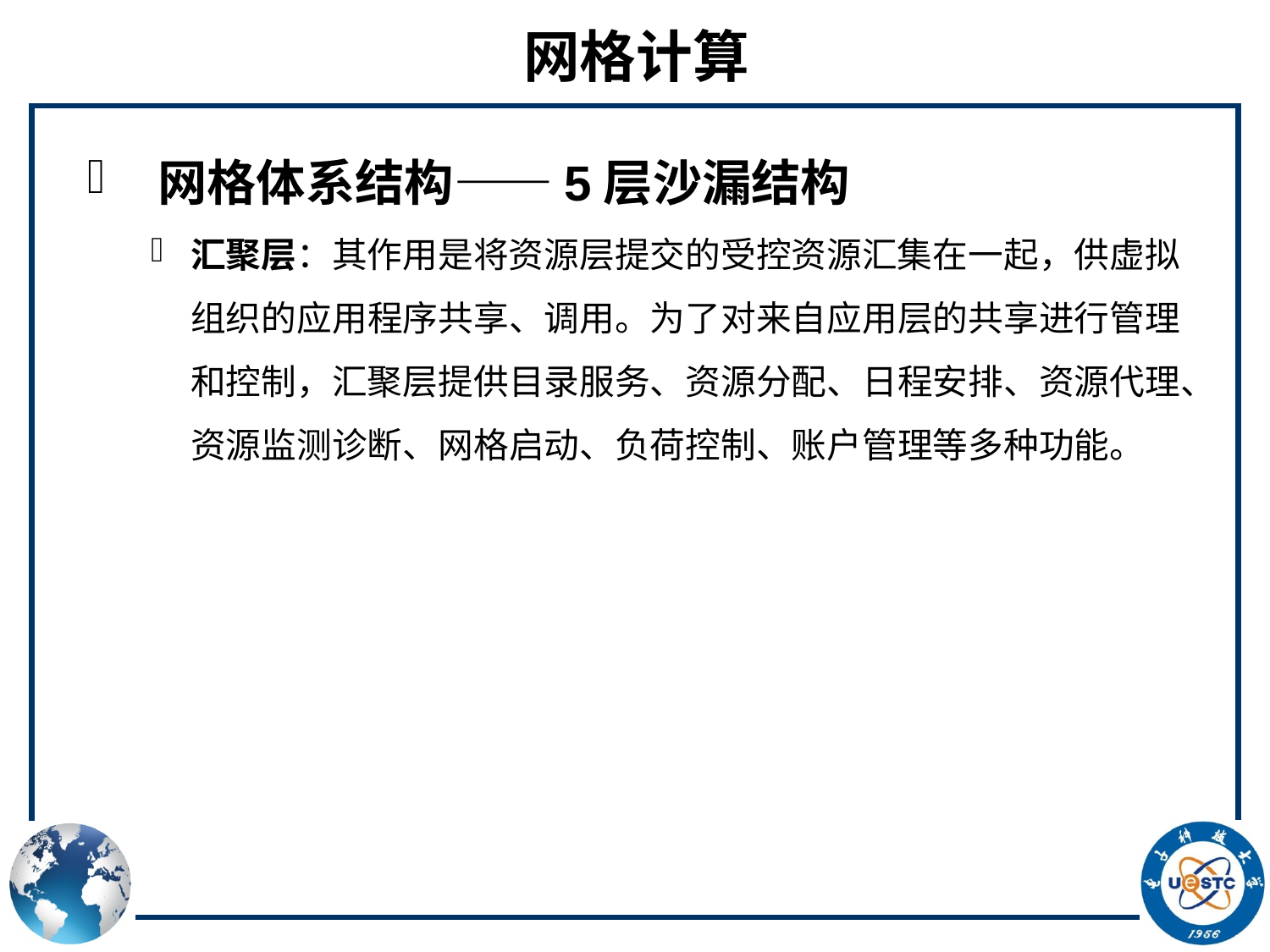

# 网格计算
 网格体系结构——5层沙漏结构
汇聚层：其作用是将资源层提交的受控资源汇集在一起，供虚拟组织的应用程序共享、调用。为了对来自应用层的共享进行管理和控制，汇聚层提供目录服务、资源分配、日程安排、资源代理、资源监测诊断、网格启动、负荷控制、账户管理等多种功能。